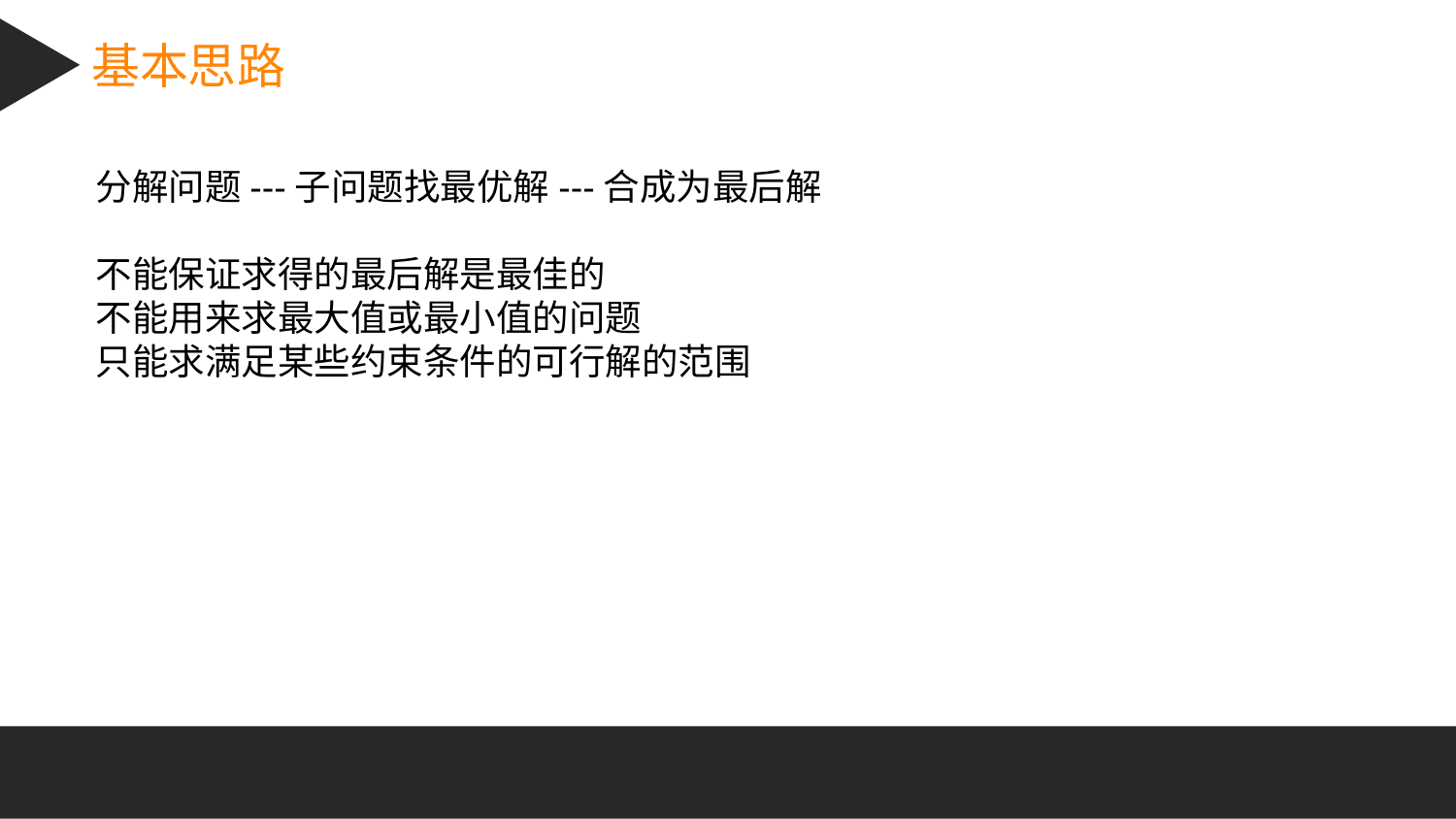

基本思路
分解问题---子问题找最优解---合成为最后解

不能保证求得的最后解是最佳的
不能用来求最大值或最小值的问题
只能求满足某些约束条件的可行解的范围